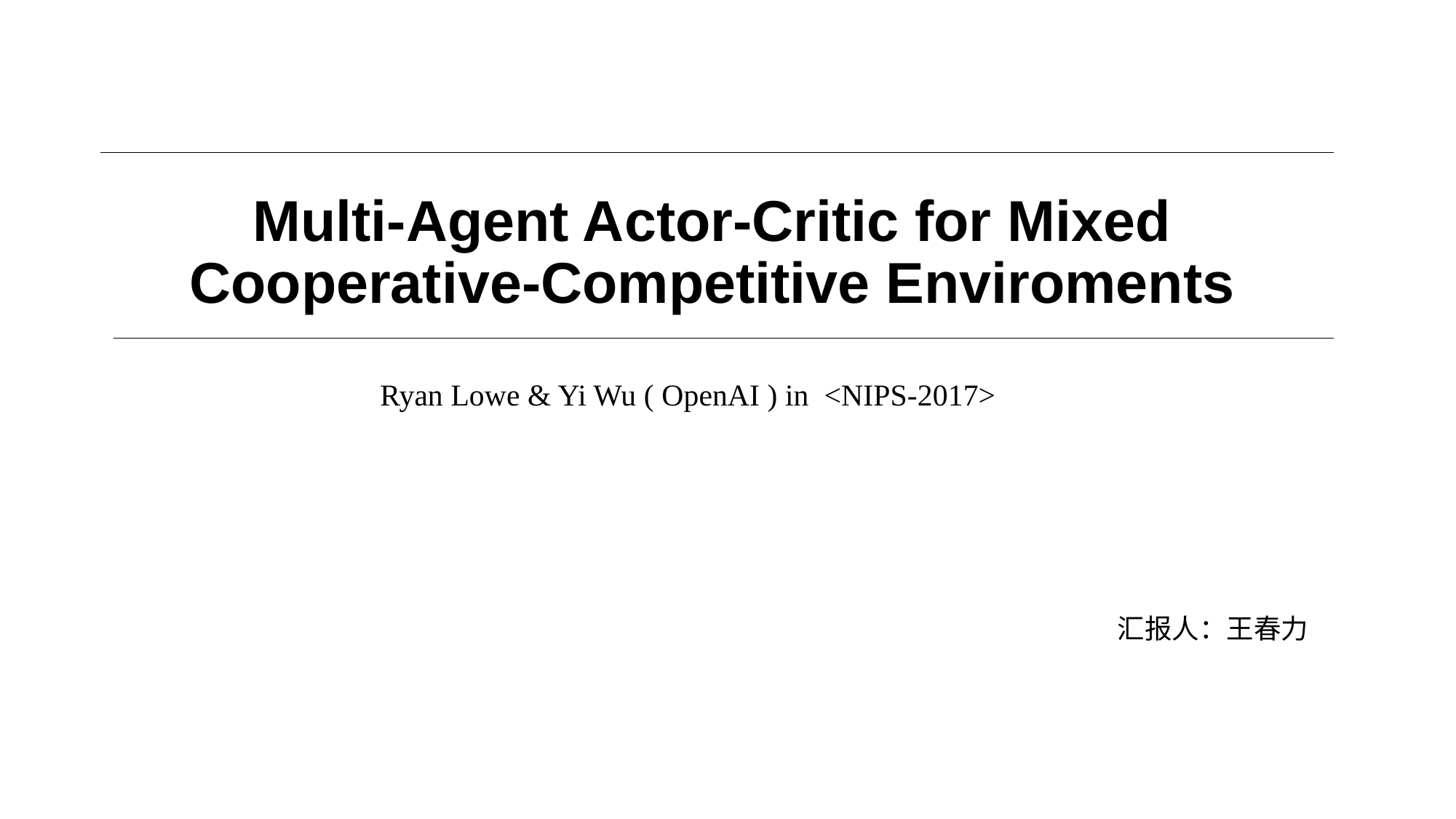

# Multi-Agent Actor-Critic for Mixed Cooperative-Competitive Enviroments
Ryan Lowe & Yi Wu ( OpenAI ) in  <NIPS-2017>
汇报人：王春力